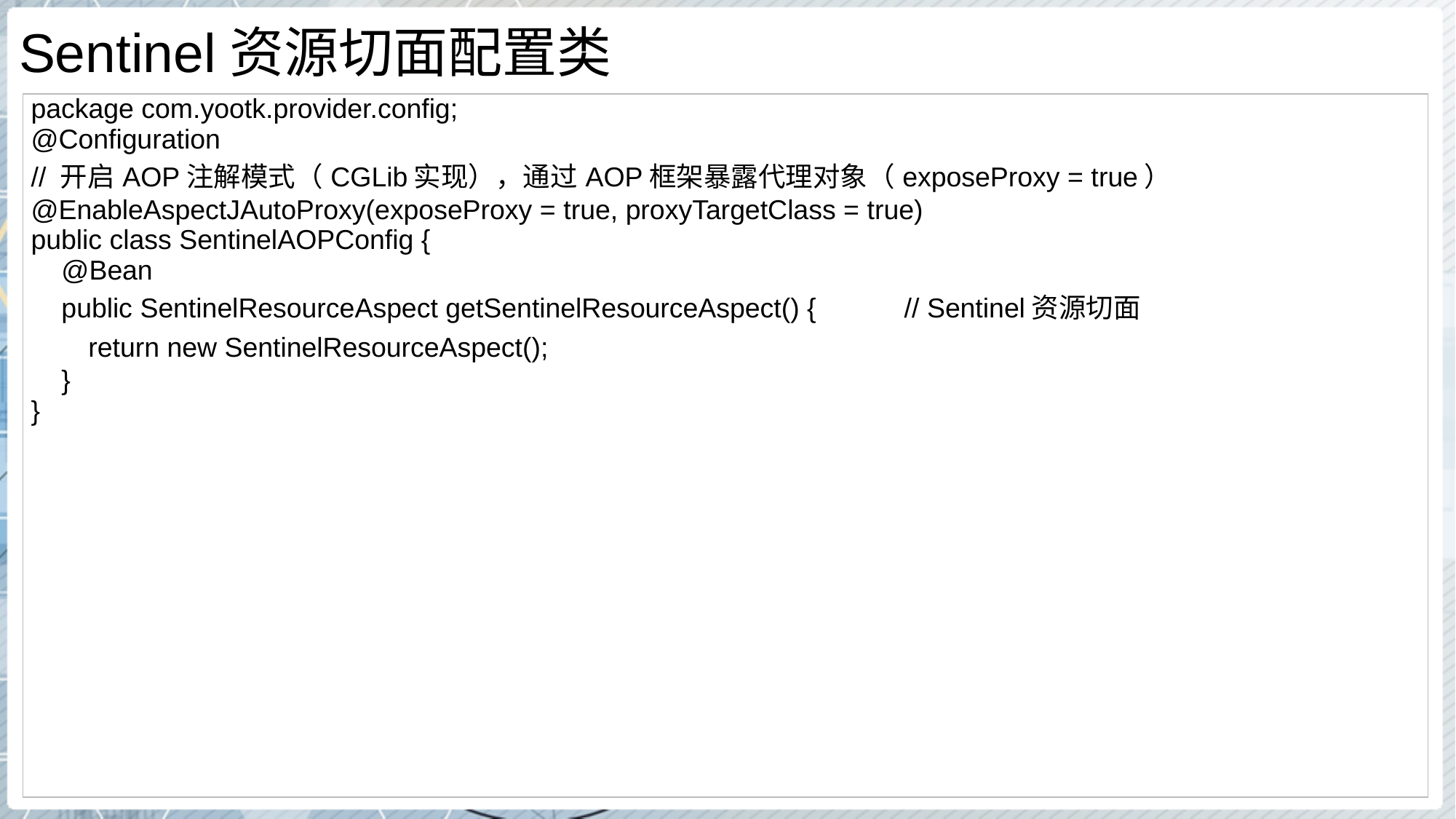

# Sentinel资源切面配置类
| package com.yootk.provider.config; @Configuration // 开启AOP注解模式（CGLib实现），通过AOP框架暴露代理对象（exposeProxy = true） @EnableAspectJAutoProxy(exposeProxy = true, proxyTargetClass = true) public class SentinelAOPConfig { @Bean public SentinelResourceAspect getSentinelResourceAspect() { // Sentinel资源切面 return new SentinelResourceAspect(); } } |
| --- |